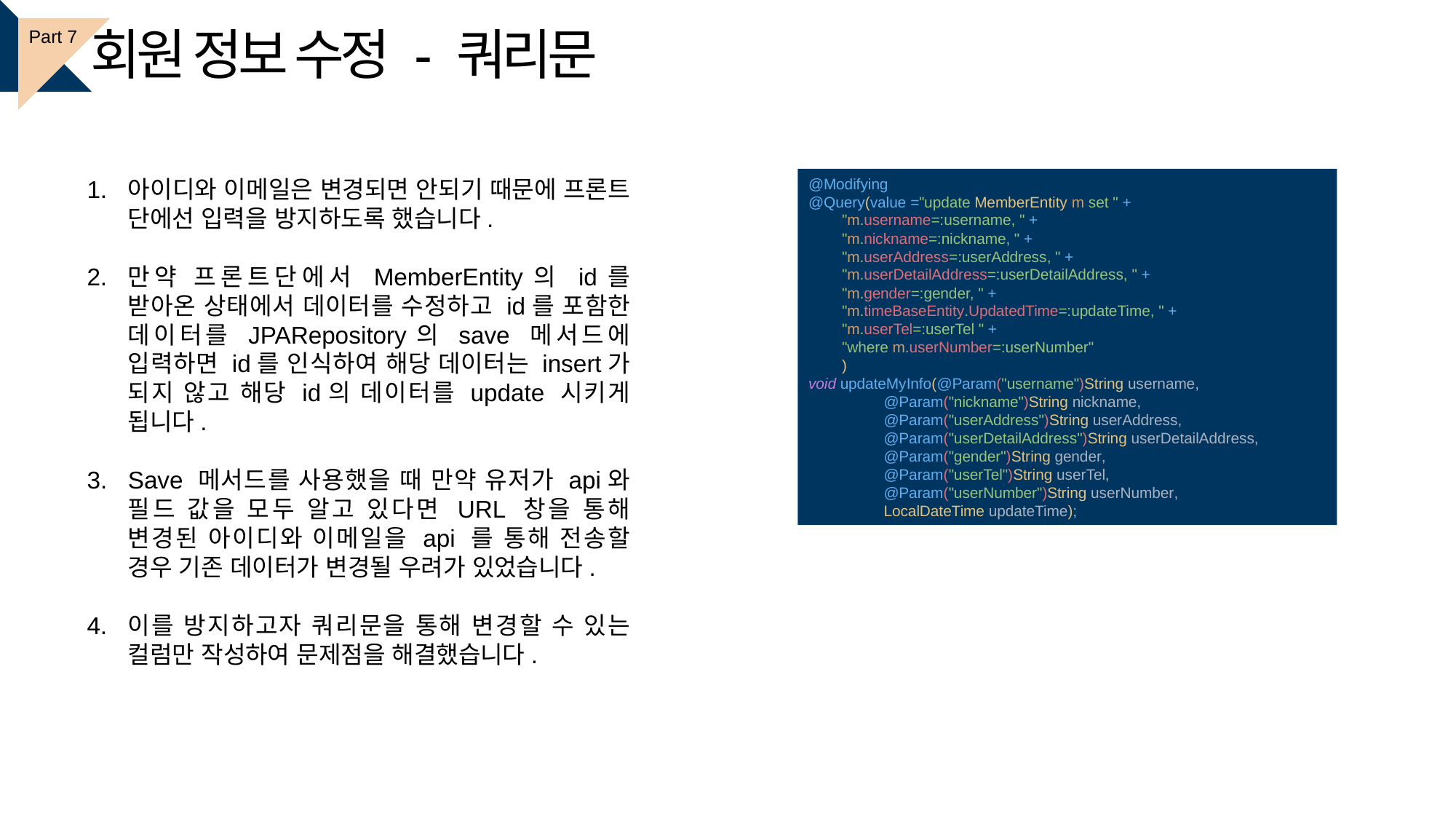

회원 정보 수정 - 쿼리문

Part 7

아이디와 이메일은 변경되면 안되기 때문에 프론트 단에선 입력을 방지하도록 했습니다.

만약 프론트단에서 MemberEntity의 id를 받아온 상태에서 데이터를 수정하고 id를 포함한 데이터를 JPARepository의 save 메서드에 입력하면 id를 인식하여 해당 데이터는 insert가 되지 않고 해당 id의 데이터를 update 시키게 됩니다.

Save 메서드를 사용했을 때 만약 유저가 api와 필드 값을 모두 알고 있다면 URL 창을 통해 변경된 아이디와 이메일을 api 를 통해 전송할 경우 기존 데이터가 변경될 우려가 있었습니다.

이를 방지하고자 쿼리문을 통해 변경할 수 있는 컬럼만 작성하여 문제점을 해결했습니다.
@Modifying
@Query(value ="update MemberEntity m set " +
        "m.username=:username, " +
        "m.nickname=:nickname, " +
        "m.userAddress=:userAddress, " +
        "m.userDetailAddress=:userDetailAddress, " +
        "m.gender=:gender, " +
        "m.timeBaseEntity.UpdatedTime=:updateTime, " +
        "m.userTel=:userTel " +
        "where m.userNumber=:userNumber"
        )
void updateMyInfo(@Param("username")String username,
                  @Param("nickname")String nickname,
                  @Param("userAddress")String userAddress,
                  @Param("userDetailAddress")String userDetailAddress,
                  @Param("gender")String gender,
                  @Param("userTel")String userTel,
                  @Param("userNumber")String userNumber,
                  LocalDateTime updateTime);